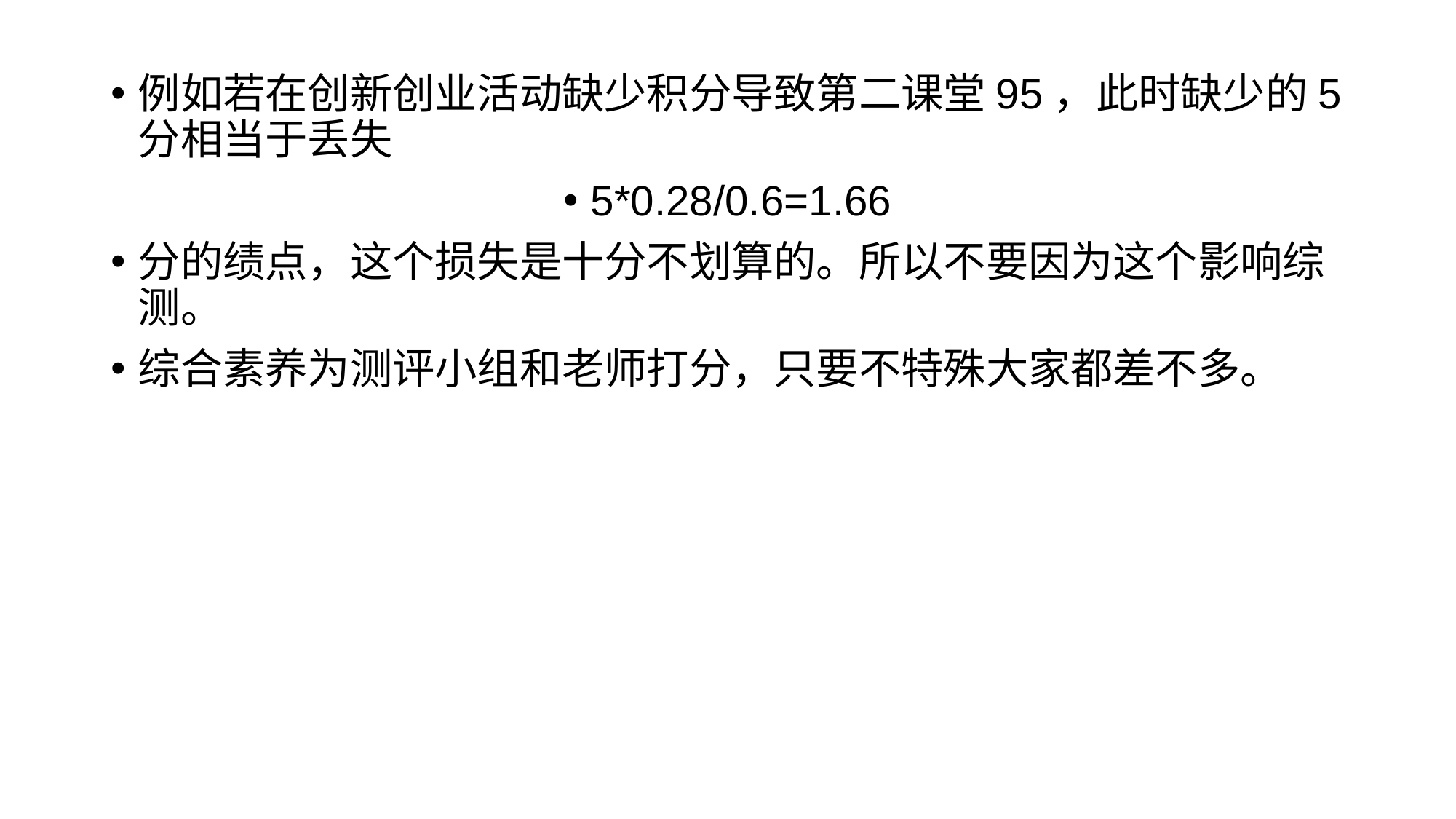

例如若在创新创业活动缺少积分导致第二课堂95，此时缺少的5分相当于丢失
5*0.28/0.6=1.66
分的绩点，这个损失是十分不划算的。所以不要因为这个影响综测。
综合素养为测评小组和老师打分，只要不特殊大家都差不多。